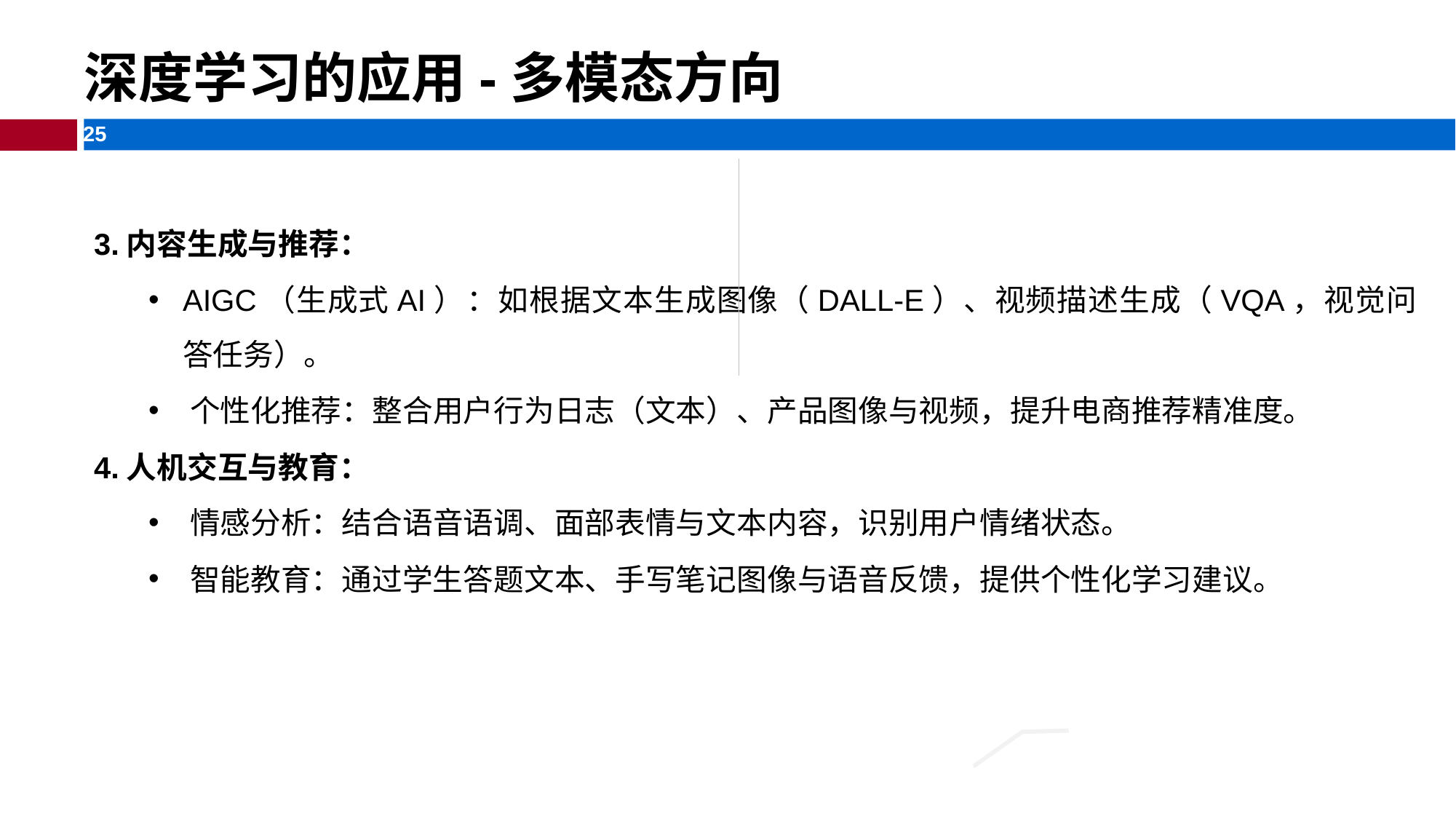

深度学习的应用-多模态方向

​
3.内容生成与推荐​：
​AIGC（生成式AI）​​：如根据文本生成图像（DALL-E）、视频描述生成（VQA，视觉问答任务）。
​个性化推荐​：整合用户行为日志（文本）、产品图像与视频，提升电商推荐精准度。
​4.人机交互与教育​：
​情感分析​：结合语音语调、面部表情与文本内容，识别用户情绪状态。
​智能教育​：通过学生答题文本、手写笔记图像与语音反馈，提供个性化学习建议。